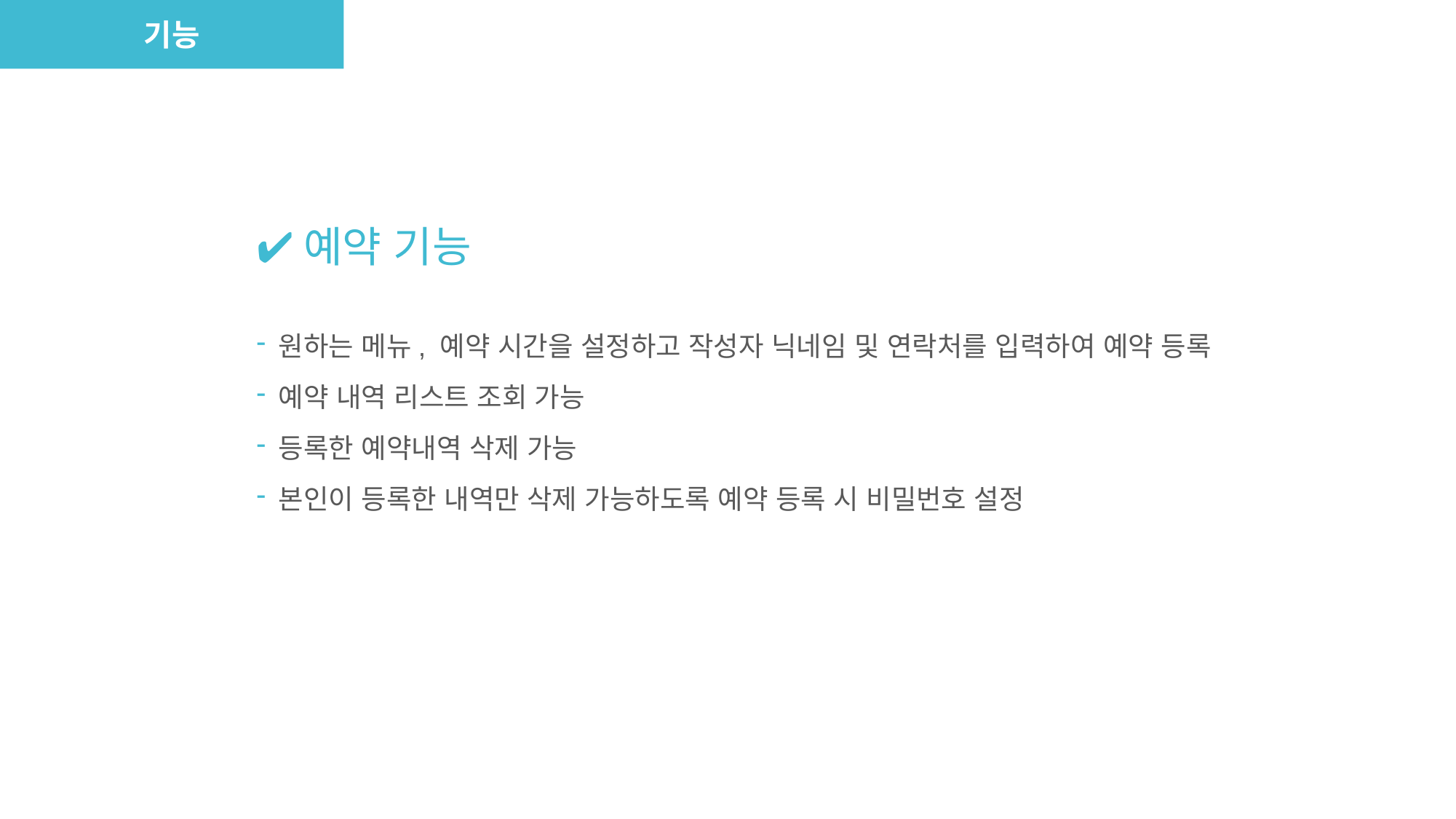

기능
✔예약 기능

원하는 메뉴, 예약 시간을 설정하고 작성자 닉네임 및 연락처를 입력하여 예약 등록
예약 내역 리스트 조회 가능
등록한 예약내역 삭제 가능
본인이 등록한 내역만 삭제 가능하도록 예약 등록 시 비밀번호 설정